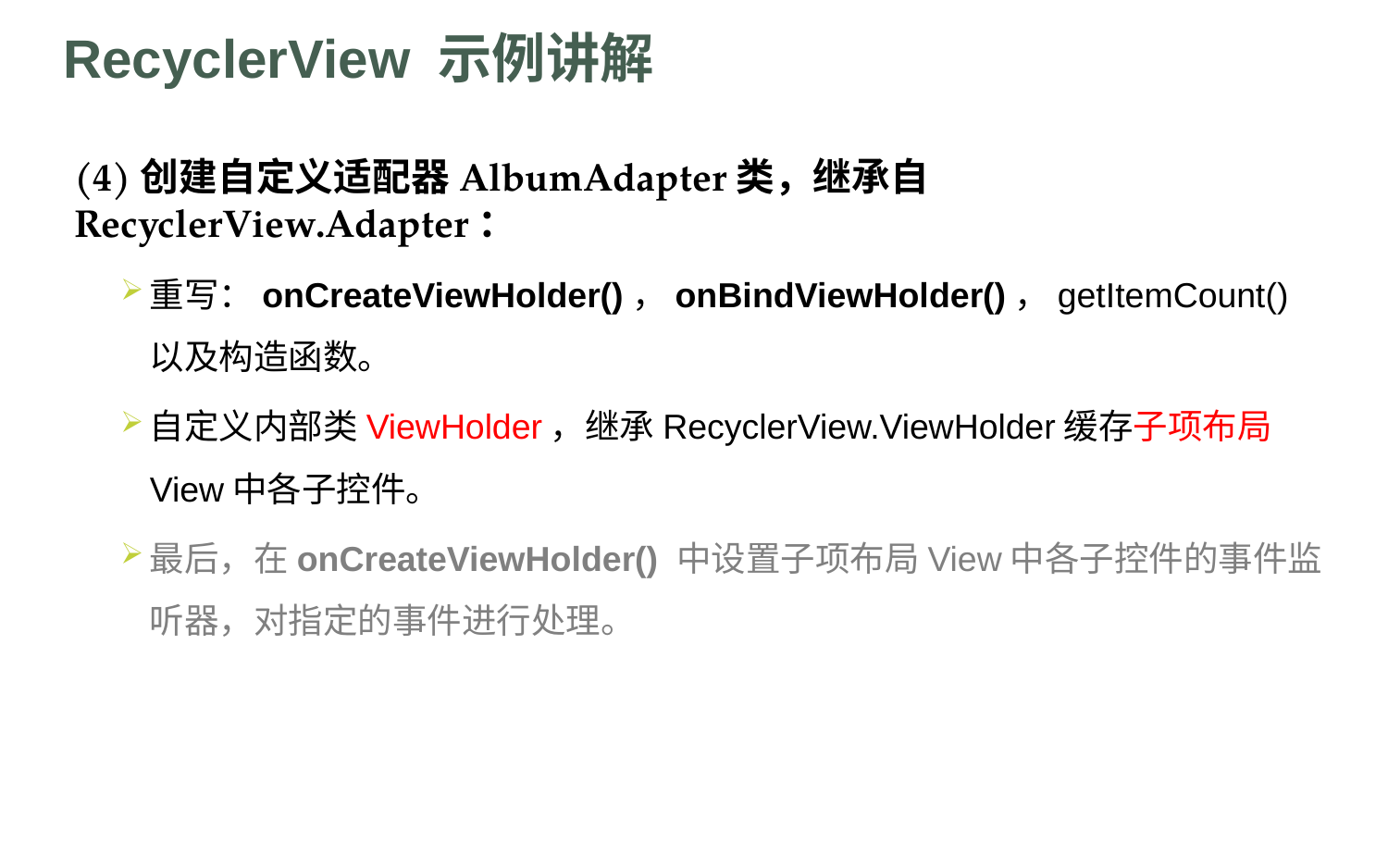

# RecyclerView 示例讲解
(4)创建自定义适配器AlbumAdapter类，继承自RecyclerView.Adapter：
重写：onCreateViewHolder()，onBindViewHolder()，getItemCount()以及构造函数。
自定义内部类ViewHolder，继承RecyclerView.ViewHolder缓存子项布局View中各子控件。
最后，在onCreateViewHolder() 中设置子项布局View中各子控件的事件监听器，对指定的事件进行处理。